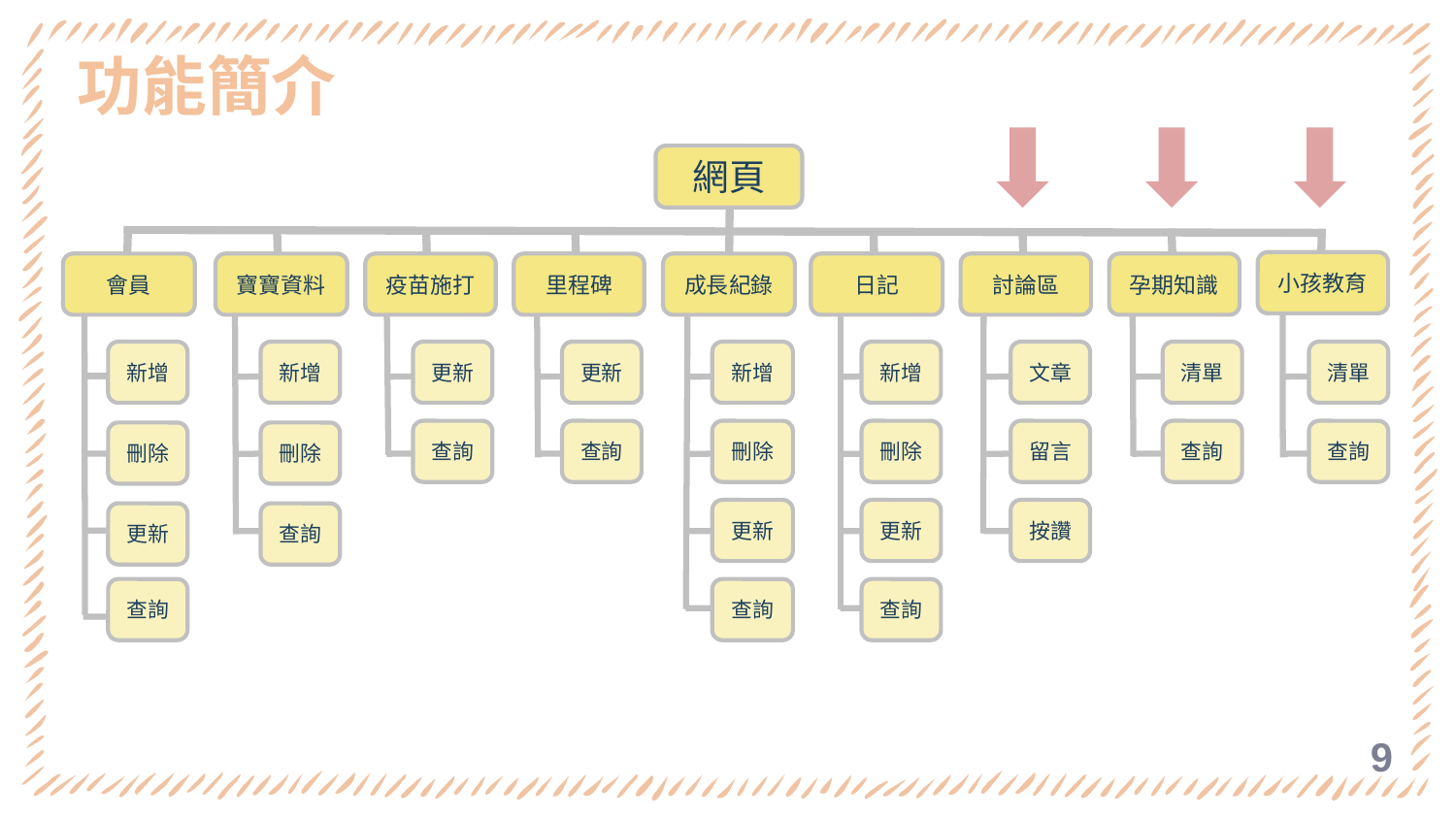

功能簡介

網頁
小孩教育
寶寶資料
疫苗施打
里程碑
成長紀錄
日記
討論區
孕期知識
新增
刪除
更新
查詢
清單
查詢
文章
留言
按讚
清單
查詢
更新
查詢
更新
查詢
新增
刪除
查詢
新增
刪除
更新
查詢
會員
新增
刪除
更新
查詢
9